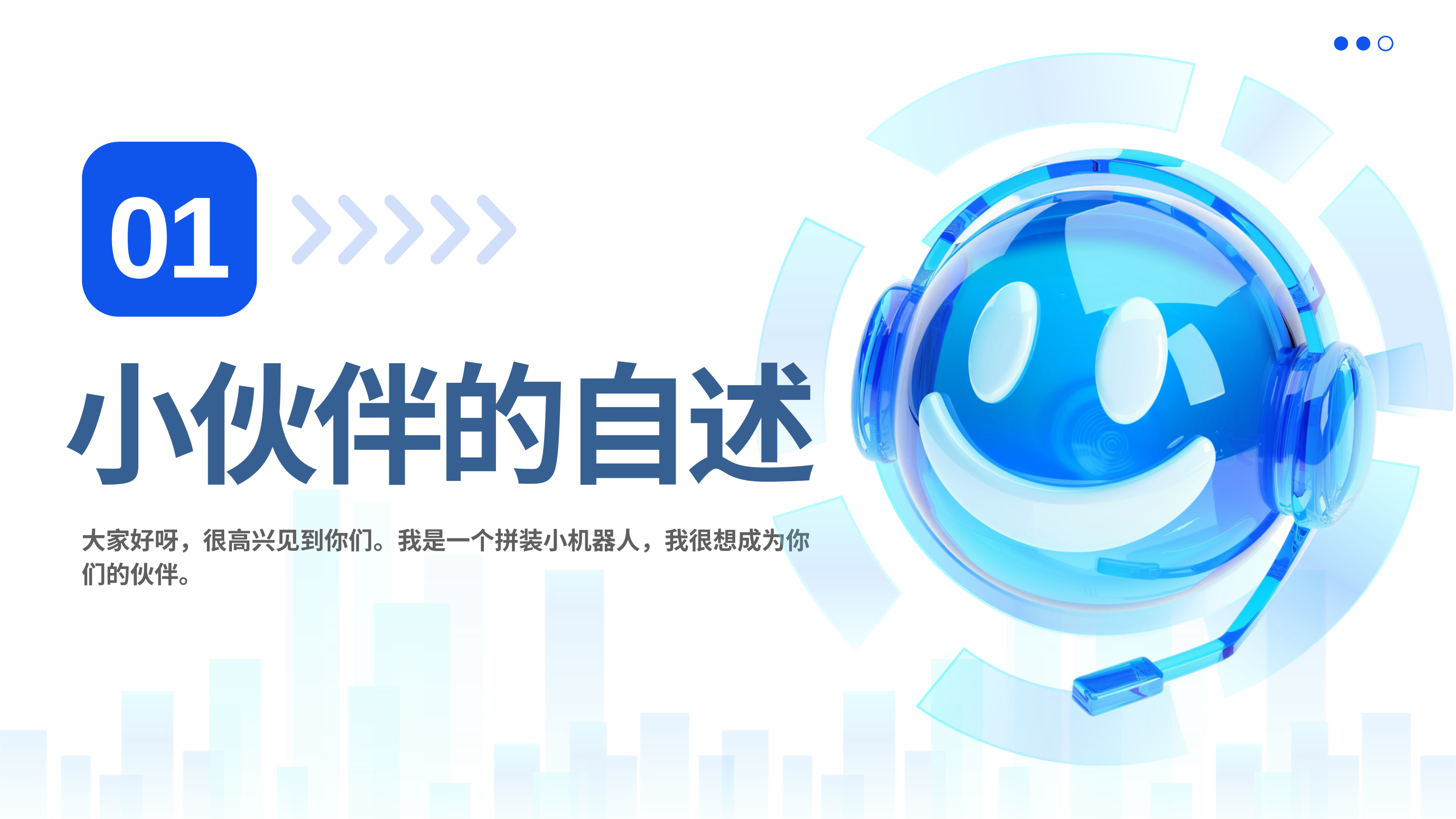

01

小伙伴的自述

大家好呀，很高兴见到你们。我是一个拼装小机器人，我很想成为你们的伙伴。